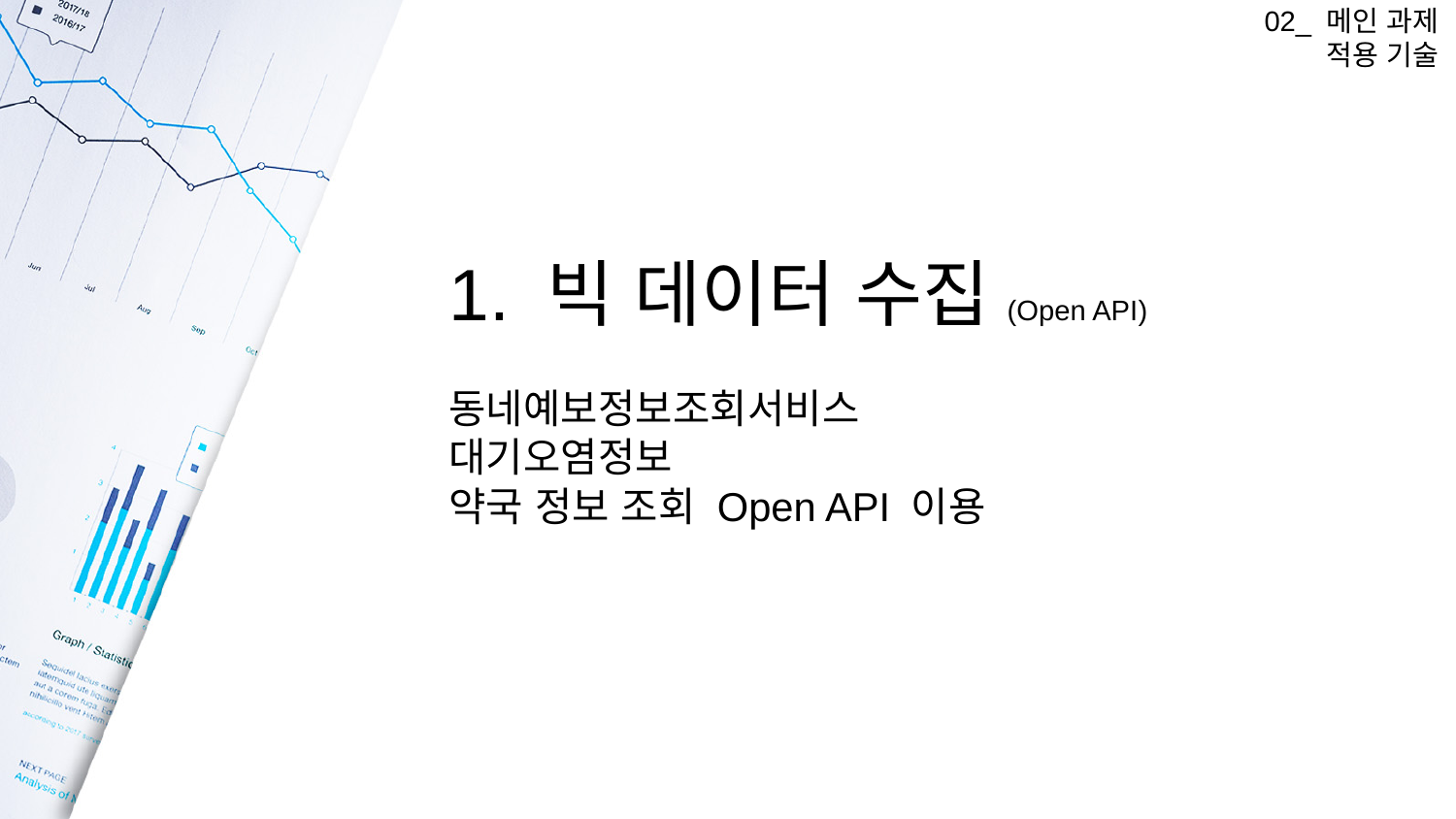

02_ 메인 과제
적용 기술
1. 빅 데이터 수집(Open API)

동네예보정보조회서비스
대기오염정보
약국 정보 조회 Open API 이용